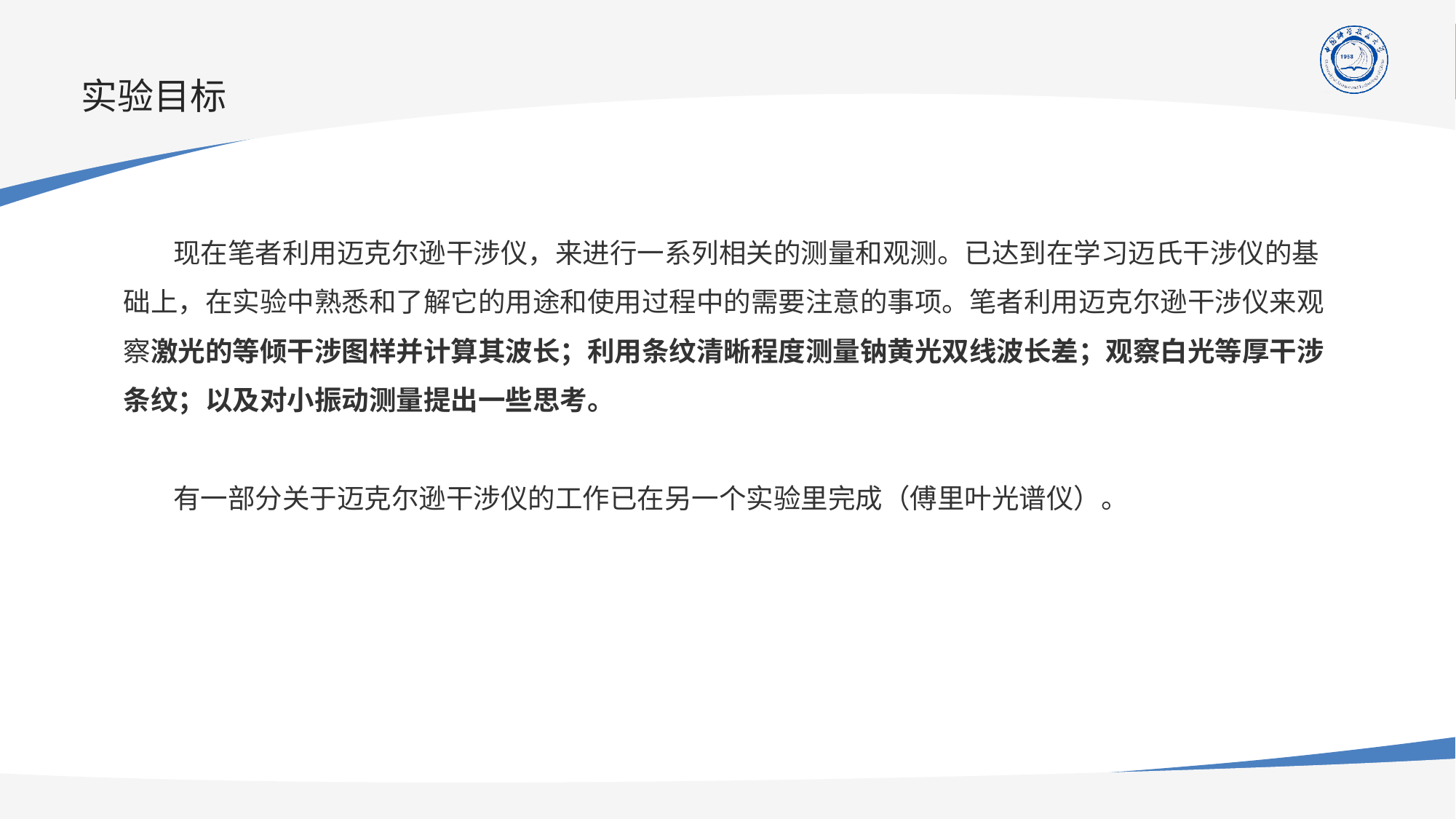

# 实验目标

       现在笔者利用迈克尔逊干涉仪，来进行一系列相关的测量和观测。已达到在学习迈氏干涉仪的基础上，在实验中熟悉和了解它的用途和使用过程中的需要注意的事项。笔者利用迈克尔逊干涉仪来观察激光的等倾干涉图样并计算其波长；利用条纹清晰程度测量钠黄光双线波长差；观察白光等厚干涉条纹；以及对小振动测量提出一些思考。

       有一部分关于迈克尔逊干涉仪的工作已在另一个实验里完成（傅里叶光谱仪）。